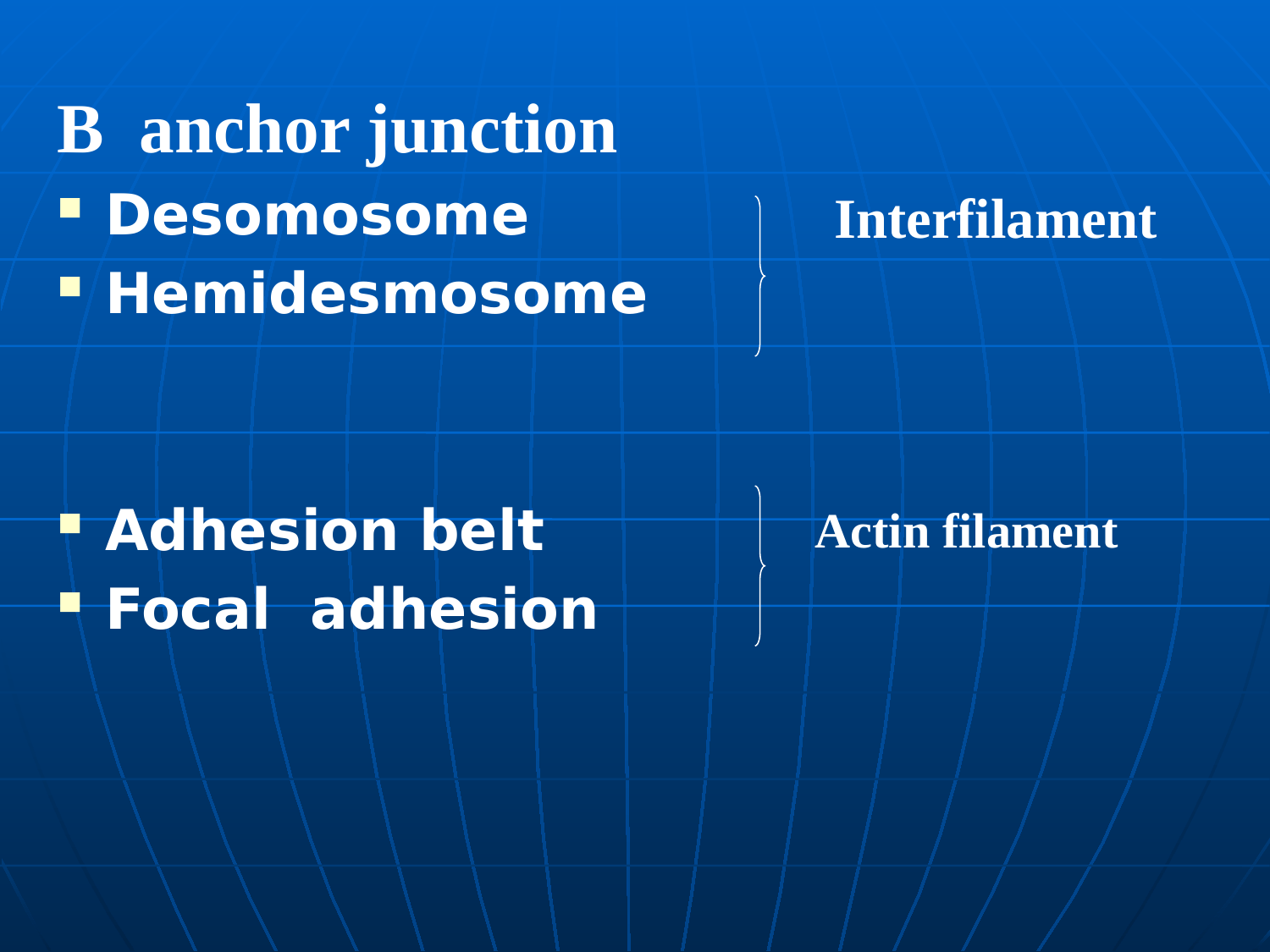

B  anchor junction
Desomosome
Hemidesmosome

Adhesion belt
Focal  adhesion

Interfilament

Actin filament
易醚臀蓬吵权俊瘟淄召蒸脸北腹落抿谤识碱教鹤安巍荧几分润饮导迷患九细胞的社会联系课件细胞的社会联系课件